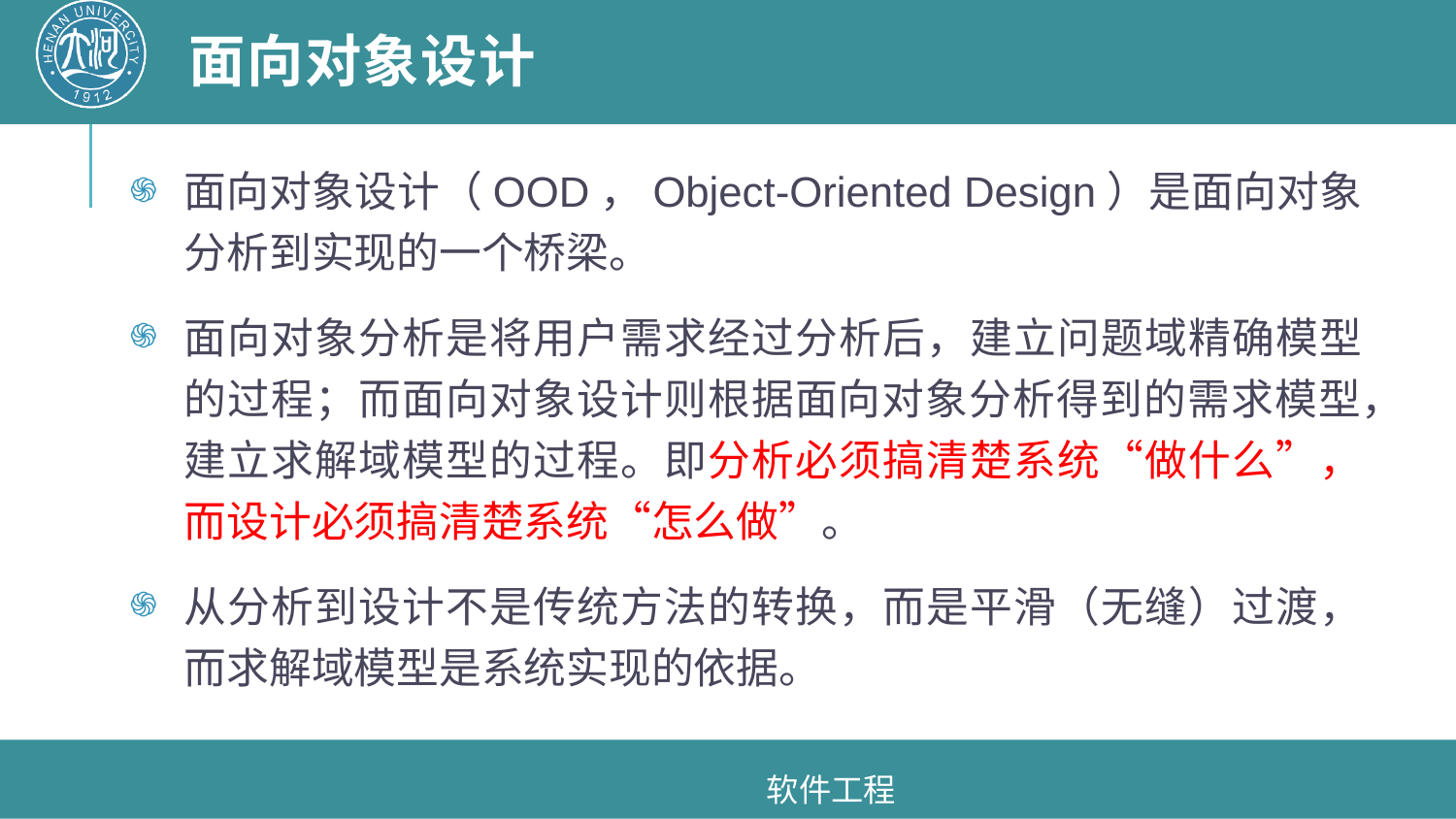

# 面向对象设计
面向对象设计（OOD，Object-Oriented Design）是面向对象分析到实现的一个桥梁。
面向对象分析是将用户需求经过分析后，建立问题域精确模型的过程；而面向对象设计则根据面向对象分析得到的需求模型，建立求解域模型的过程。即分析必须搞清楚系统“做什么”，而设计必须搞清楚系统“怎么做”。
从分析到设计不是传统方法的转换，而是平滑（无缝）过渡，而求解域模型是系统实现的依据。

软件工程
8